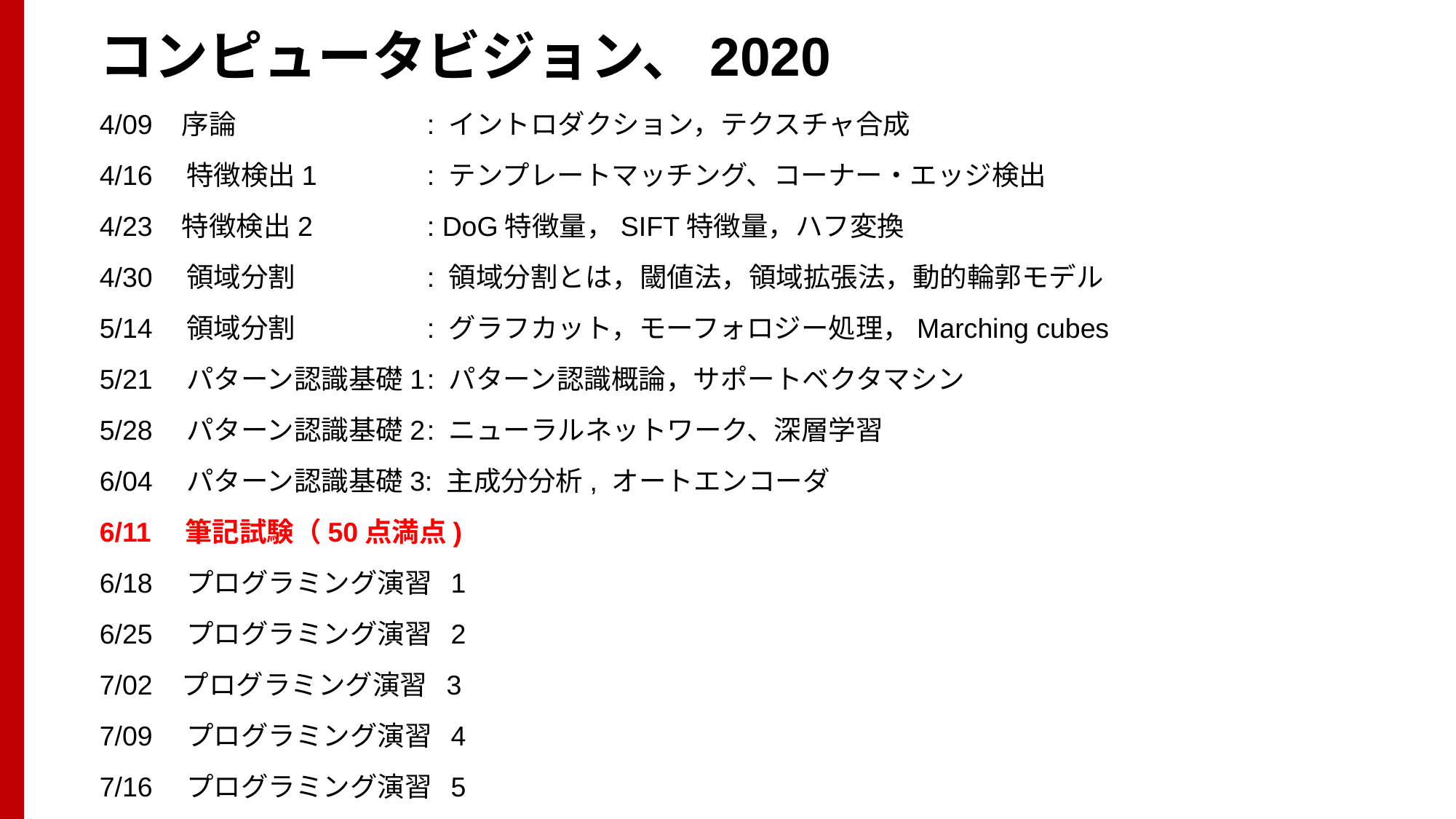

# コンピュータビジョン、2020
4/09   序論		: イントロダクション，テクスチャ合成
4/16　特徴検出1 	: テンプレートマッチング、コーナー・エッジ検出
4/23   特徴検出2 	: DoG特徴量，SIFT特徴量，ハフ変換
4/30　領域分割		: 領域分割とは，閾値法，領域拡張法，動的輪郭モデル
5/14　領域分割		: グラフカット，モーフォロジー処理，Marching cubes
5/21　パターン認識基礎1	: パターン認識概論，サポートベクタマシン
5/28　パターン認識基礎2	: ニューラルネットワーク、深層学習
6/04　パターン認識基礎3: 主成分分析, オートエンコーダ
6/11　筆記試験（50点満点)
6/18　プログラミング演習  1
6/25　プログラミング演習  2
7/02   プログラミング演習  3
7/09　プログラミング演習  4
7/16　プログラミング演習  5